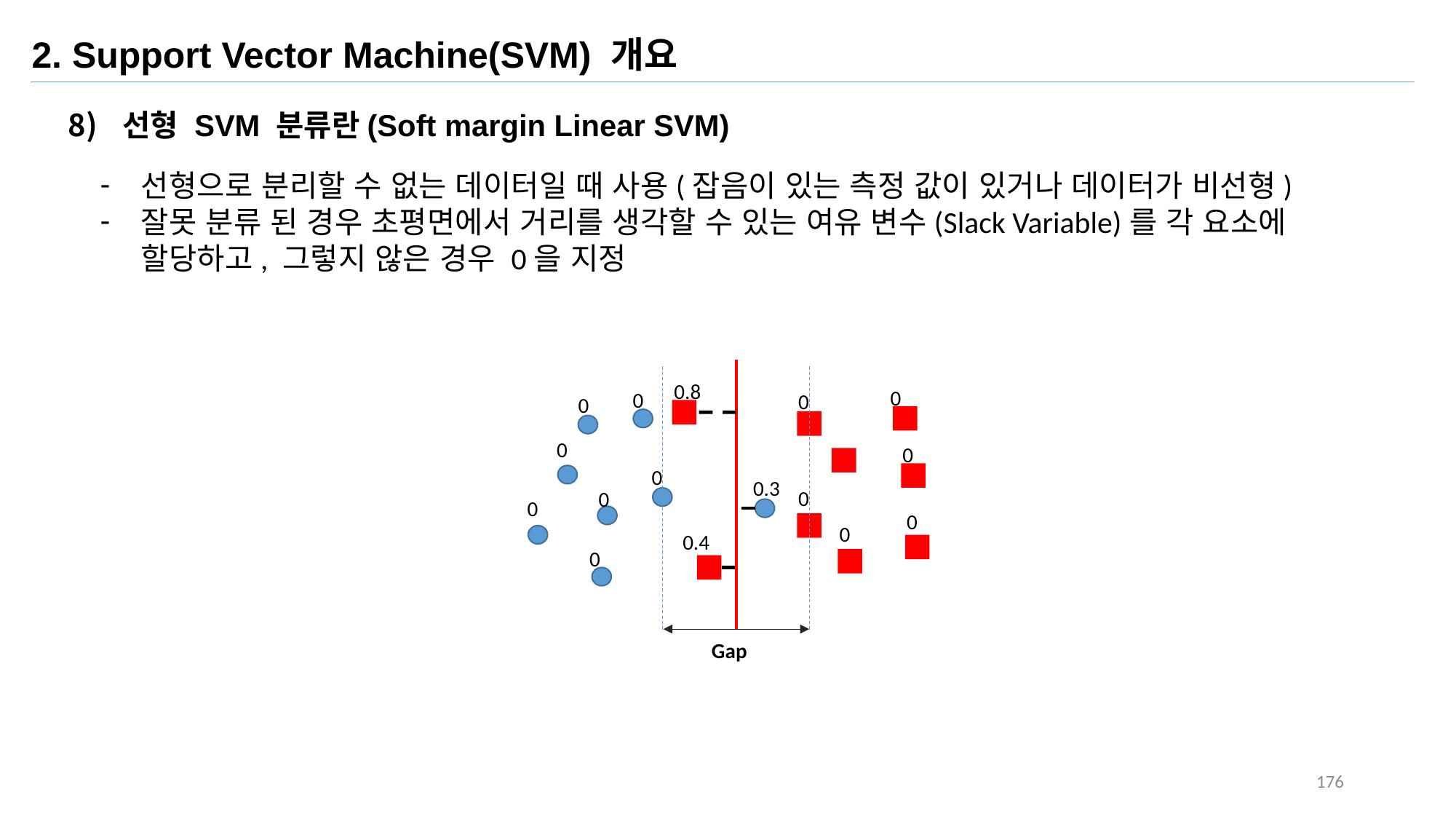

2. Support Vector Machine(SVM) 개요
선형 SVM 분류란(Soft margin Linear SVM)
선형으로 분리할 수 없는 데이터일 때 사용(잡음이 있는 측정 값이 있거나 데이터가 비선형)
잘못 분류 된 경우 초평면에서 거리를 생각할 수 있는 여유 변수(Slack Variable)를 각 요소에 할당하고, 그렇지 않은 경우 0을 지정

0.8
0
0
0
0

0
0

0

0.3
0
0

0

0

0
0.4

0

Gap
176